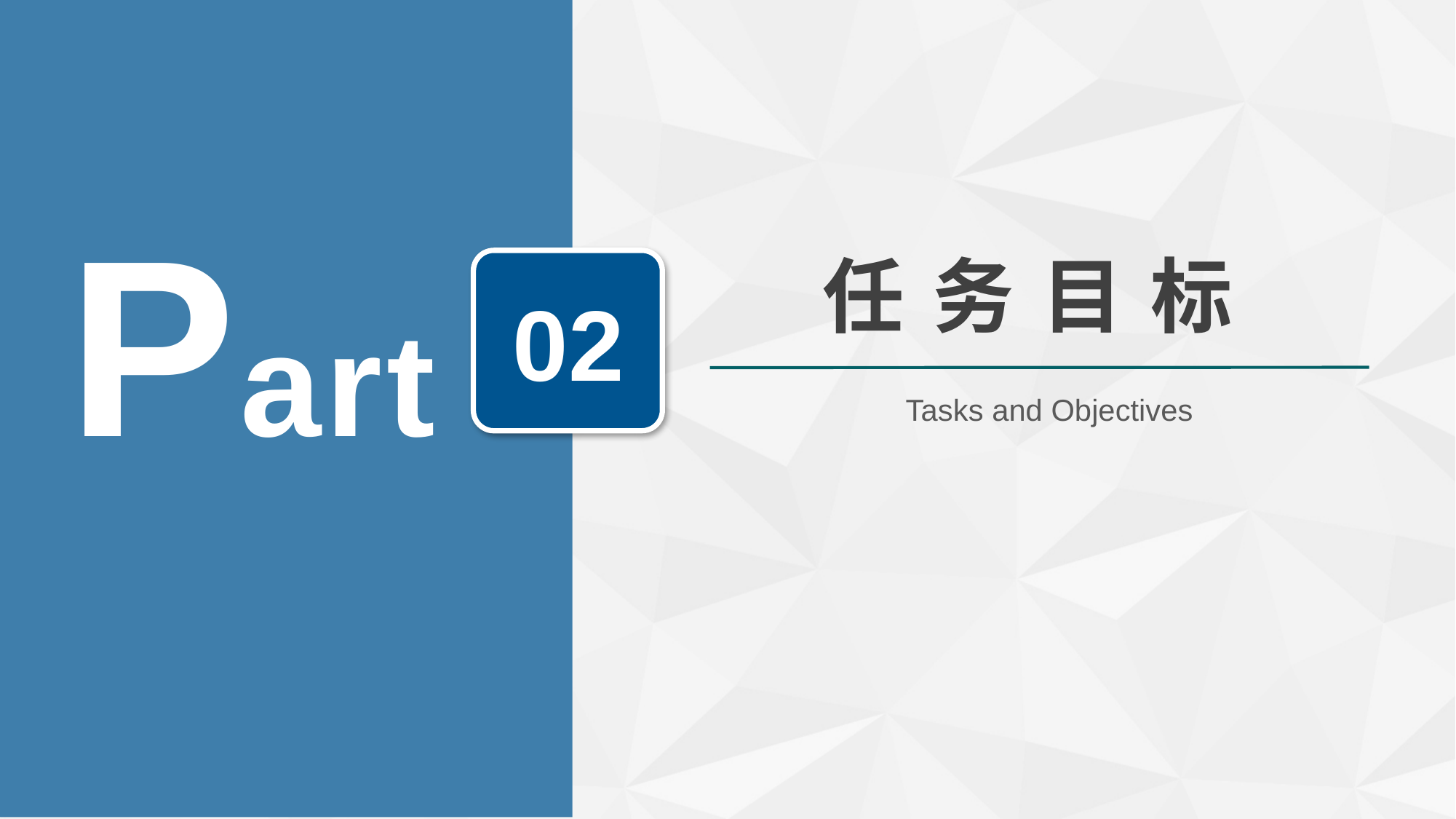

Part
任 务 目 标

02
Tasks and Objectives